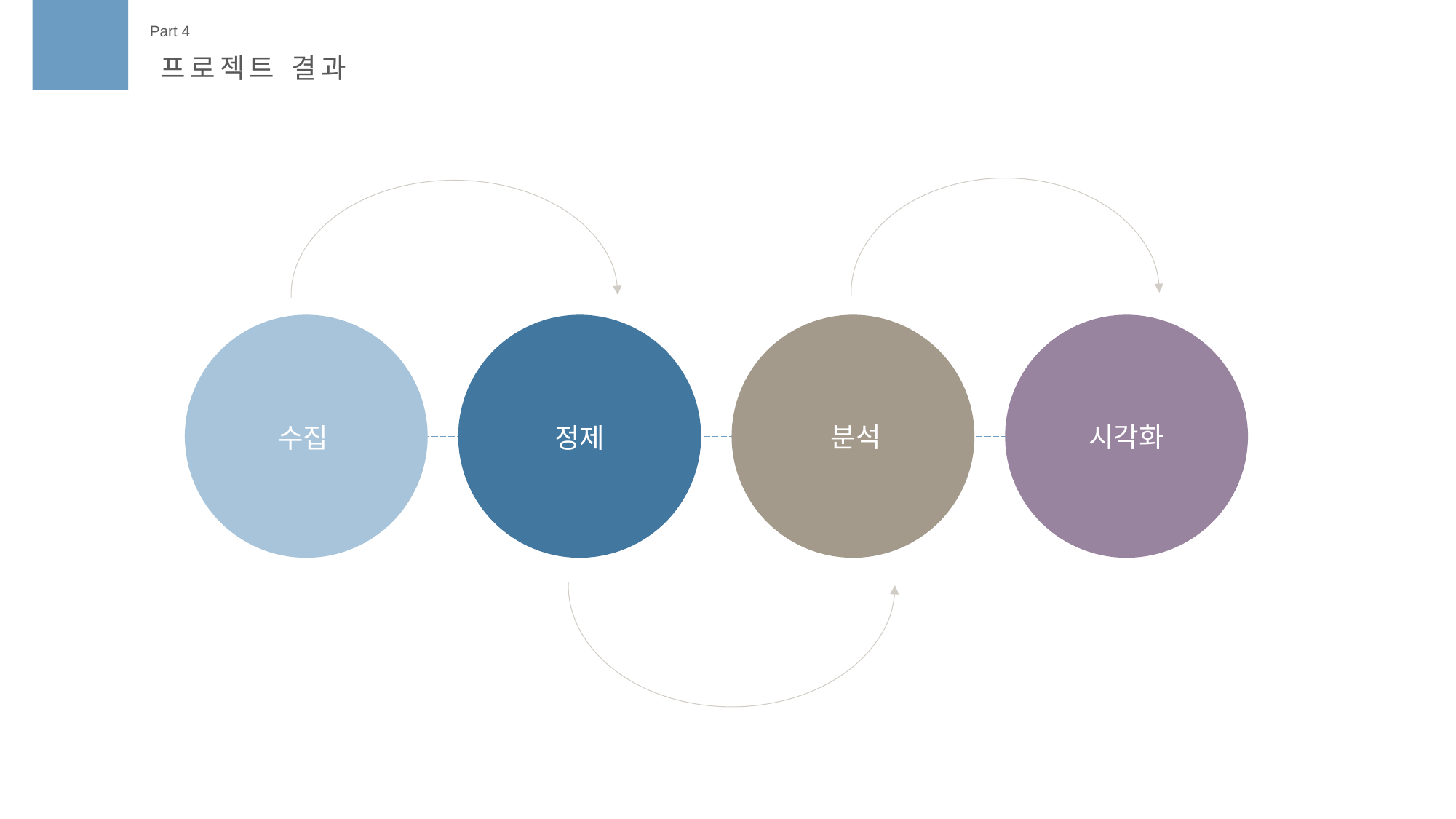

Part 4
프로젝트 결과

시각화
분석
정제
수집